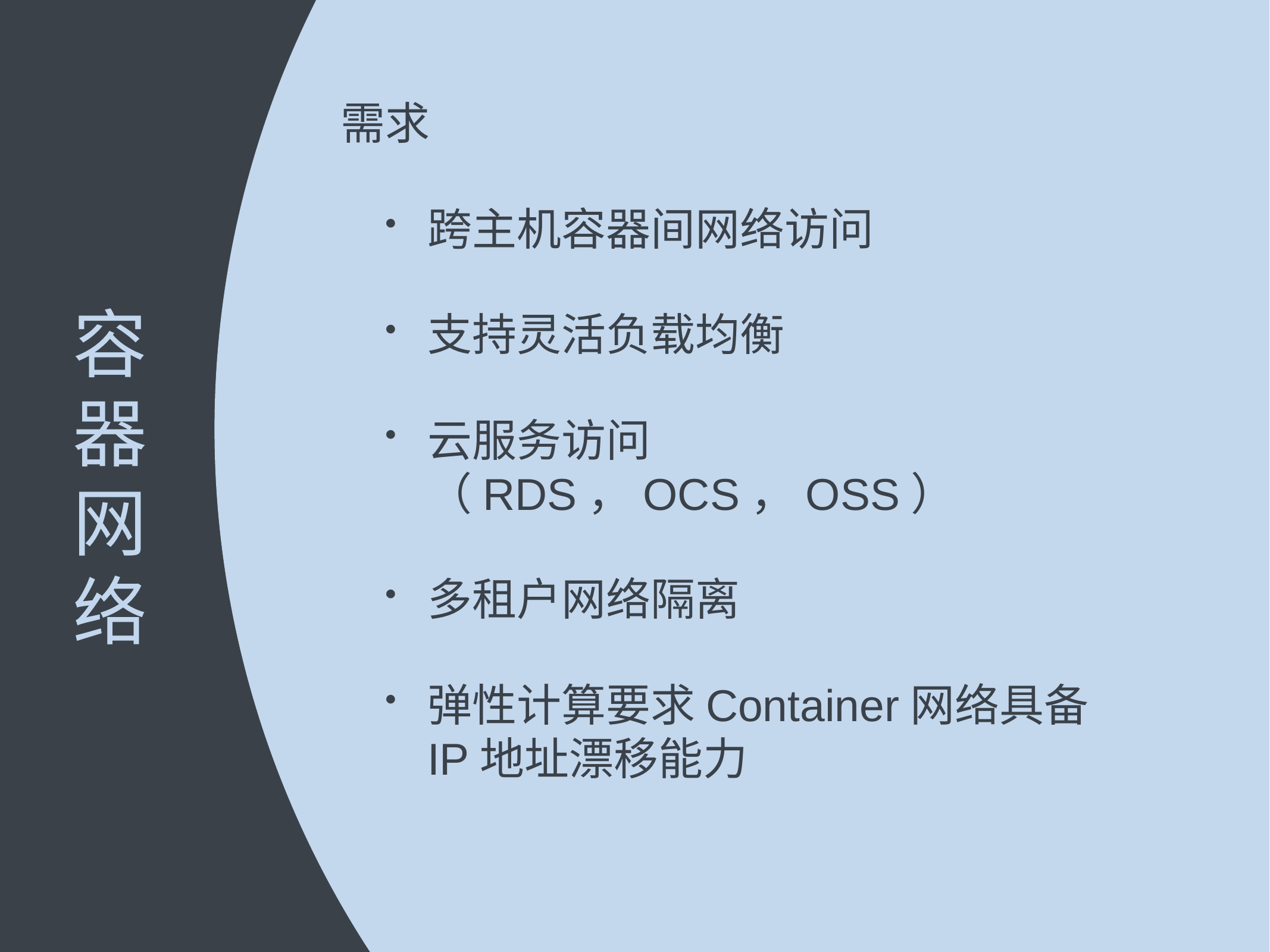

问题
Docker Host 模式，混布存在端口冲突
Docker NAT  模式，IP地址敏感服务改造大，无法支持服务发现
Overlay网络，涉及IP地址规划，MAC地址分配，网络设备收敛比等问题
Overlay网络安全性，可维护性，容量规划问题
需求
跨主机容器间网络访问
支持灵活负载均衡
云服务访问（RDS，OCS，OSS）
多租户网络隔离
弹性计算要求Container网络具备IP地址漂移能力
容器网络